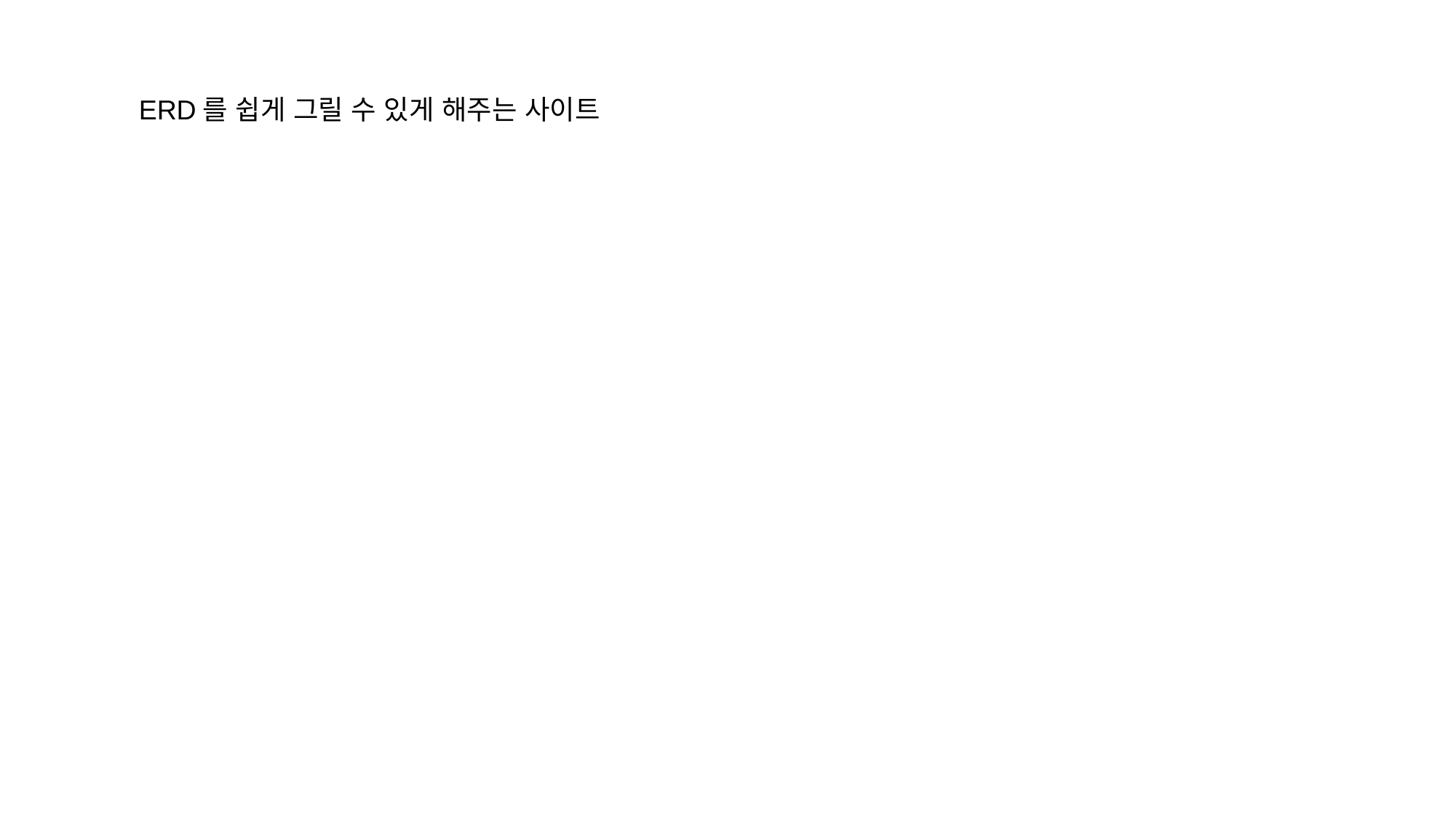

ERD를 쉽게 그릴 수 있게 해주는 사이트